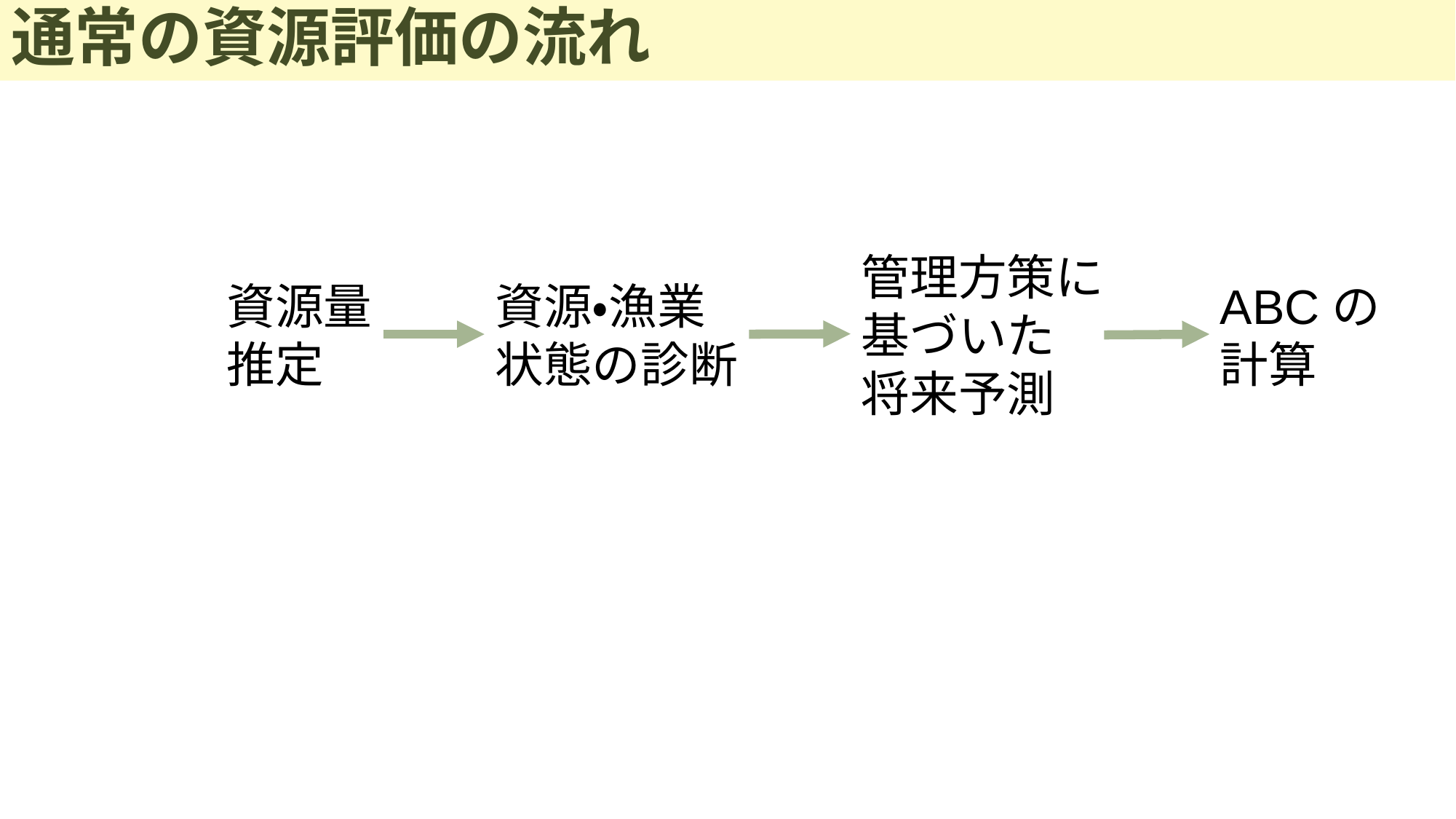

# 通常の資源評価の流れ
管理方策に
基づいた
将来予測
資源量
推定
資源・漁業
状態の診断
ABCの
計算